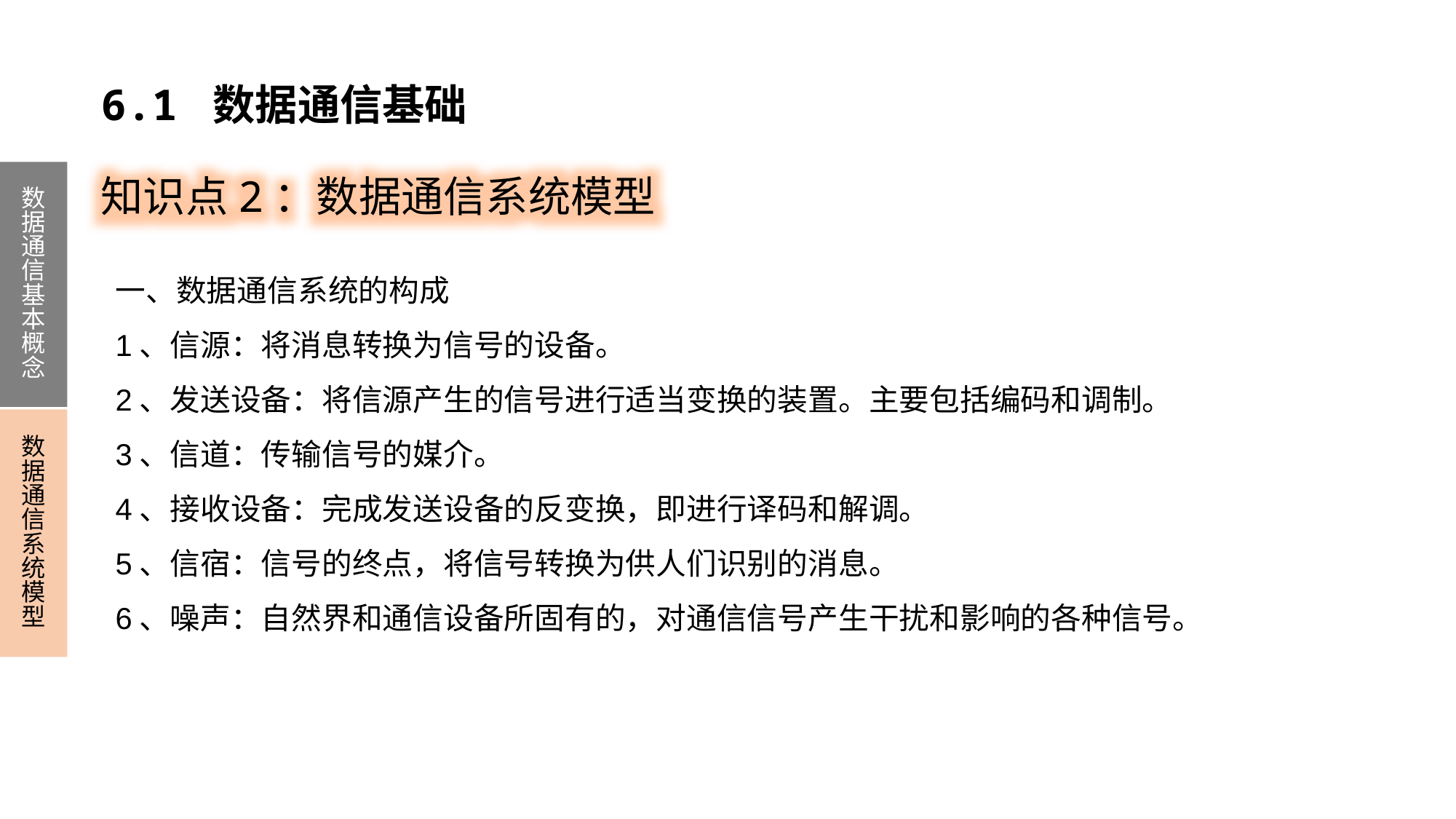

6.1 数据通信基础
知识点2：数据通信系统模型
数据通信基本概念
数据通信系统模型
一、数据通信系统的构成
1、信源：将消息转换为信号的设备。
2、发送设备：将信源产生的信号进行适当变换的装置。主要包括编码和调制。
3、信道：传输信号的媒介。
4、接收设备：完成发送设备的反变换，即进行译码和解调。
5、信宿：信号的终点，将信号转换为供人们识别的消息。
6、噪声：自然界和通信设备所固有的，对通信信号产生干扰和影响的各种信号。